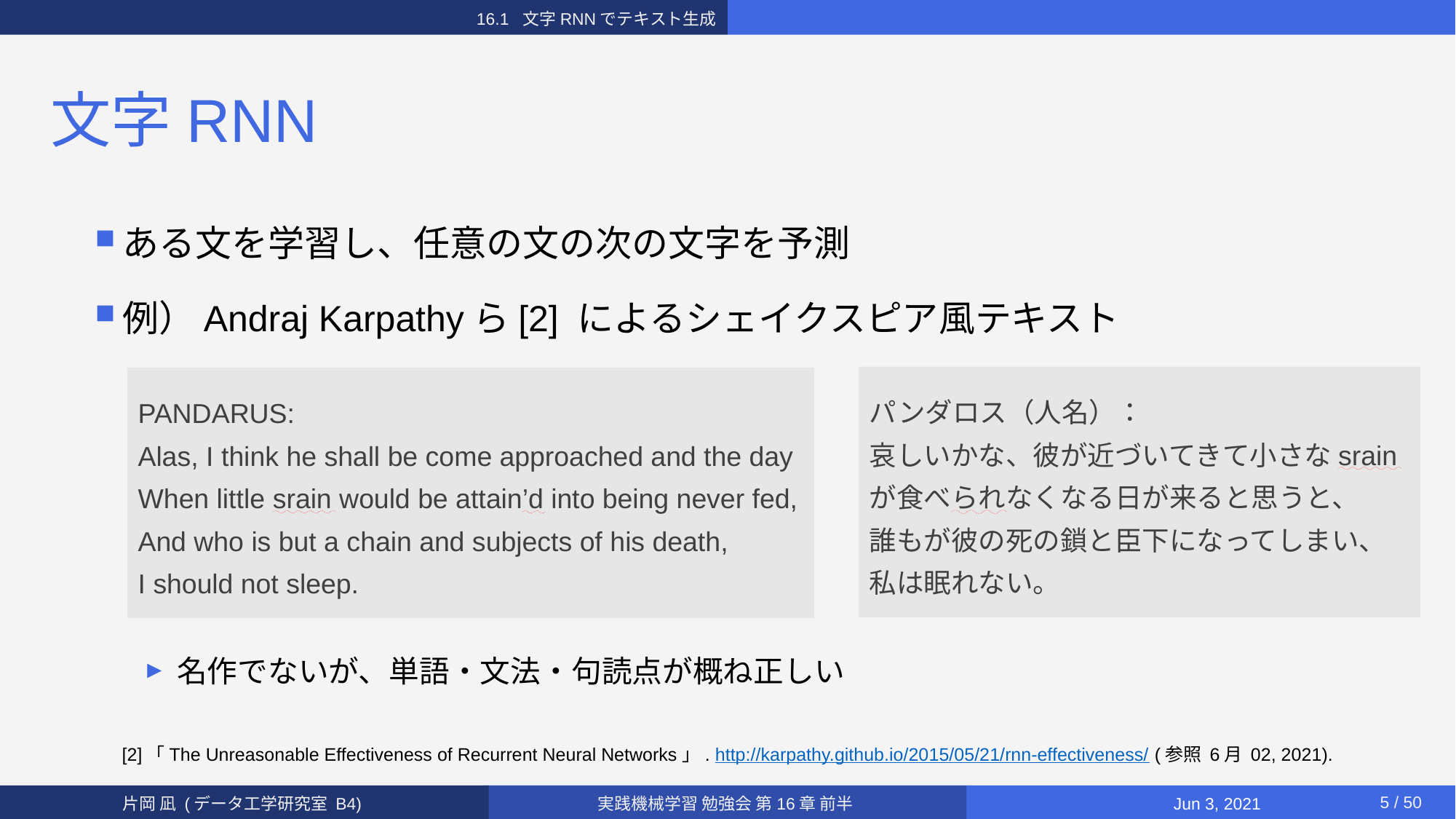

16.1  文字RNNでテキスト生成
# 文字RNN
ある文を学習し、任意の文の次の文字を予測
例）Andraj Karpathyら[2] によるシェイクスピア風テキスト
名作でないが、単語・文法・句読点が概ね正しい
パンダロス（人名）：
哀しいかな、彼が近づいてきて小さなsrainが食べられなくなる日が来ると思うと、
誰もが彼の死の鎖と臣下になってしまい、
私は眠れない。
PANDARUS:
Alas, I think he shall be come approached and the day
When little srain would be attain’d into being never fed,
And who is but a chain and subjects of his death,
I should not sleep.
[2]「The Unreasonable Effectiveness of Recurrent Neural Networks」. http://karpathy.github.io/2015/05/21/rnn-effectiveness/ (参照 6月 02, 2021).